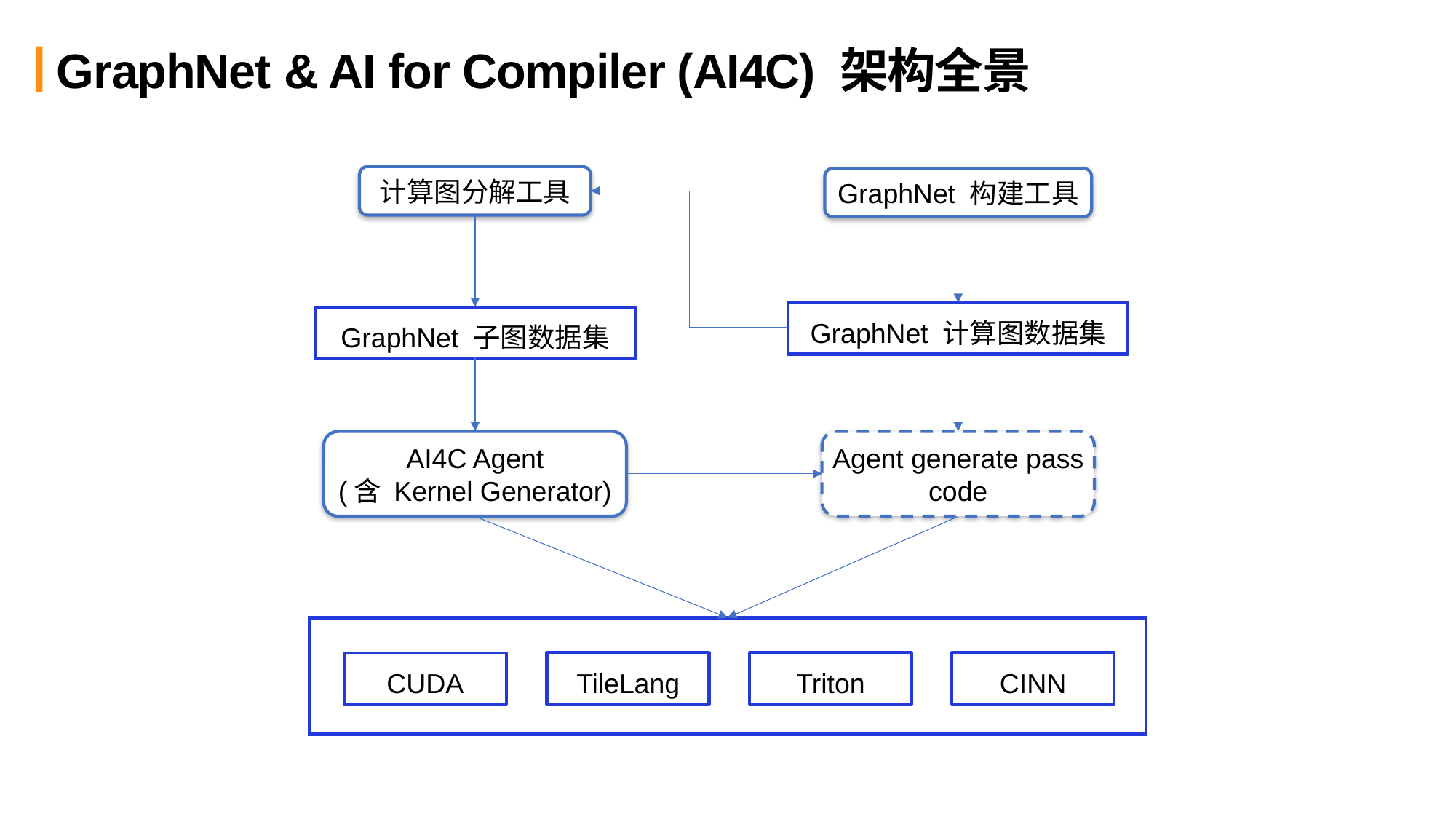

# GraphNet & AI for Compiler (AI4C) 架构全景

计算图分解工具
GraphNet 构建工具
GraphNet 计算图数据集
GraphNet 子图数据集
Agent generate pass code
AI4C Agent
(含 Kernel Generator)

TileLang
Triton
CINN
CUDA